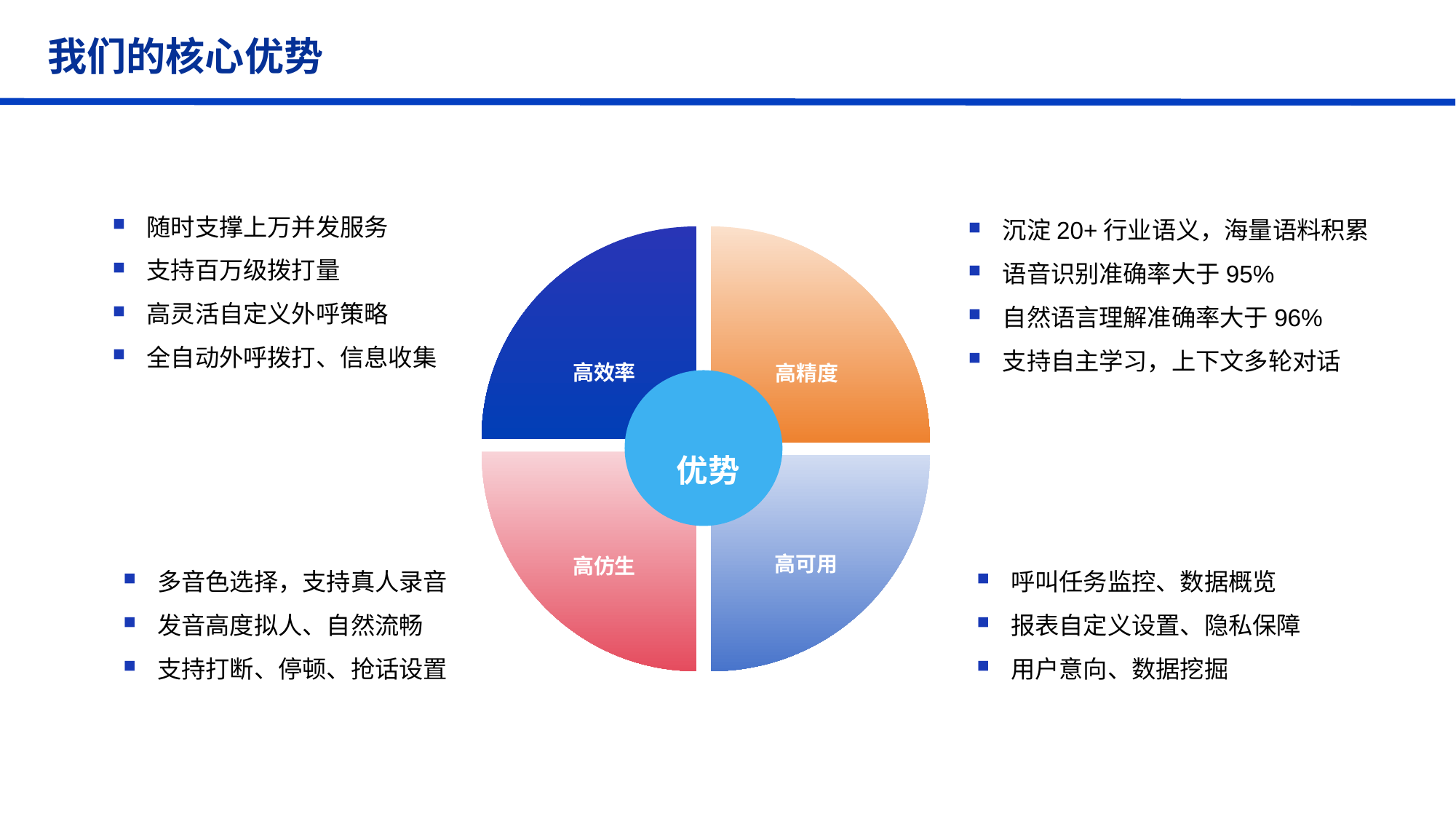

我们的核心优势
随时支撑上万并发服务
支持百万级拨打量
高灵活自定义外呼策略
全自动外呼拨打、信息收集
沉淀20+行业语义，海量语料积累
语音识别准确率大于95%
自然语言理解准确率大于96%
支持自主学习，上下文多轮对话

高效率
高精度

优势

高可用
高仿生
多音色选择，支持真人录音
发音高度拟人、自然流畅
支持打断、停顿、抢话设置

呼叫任务监控、数据概览
报表自定义设置、隐私保障
用户意向、数据挖掘